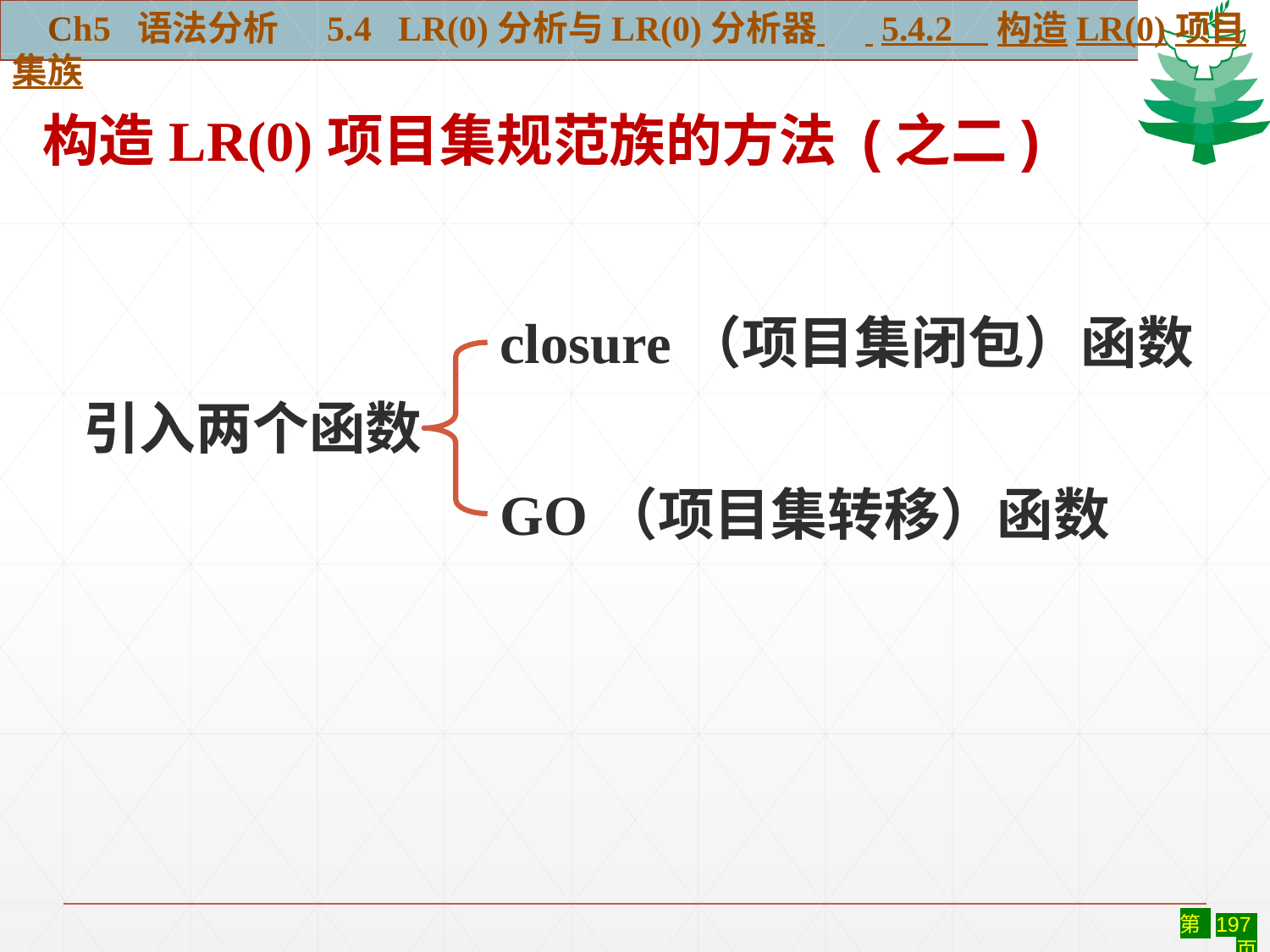

Ch5  语法分析     5.4   LR(0)分析与LR(0)分析器       5.4.2    构造LR(0)项目集族
构造LR(0)项目集规范族的方法 (之二)
closure（项目集闭包）函数

引入两个函数
GO（项目集转移）函数